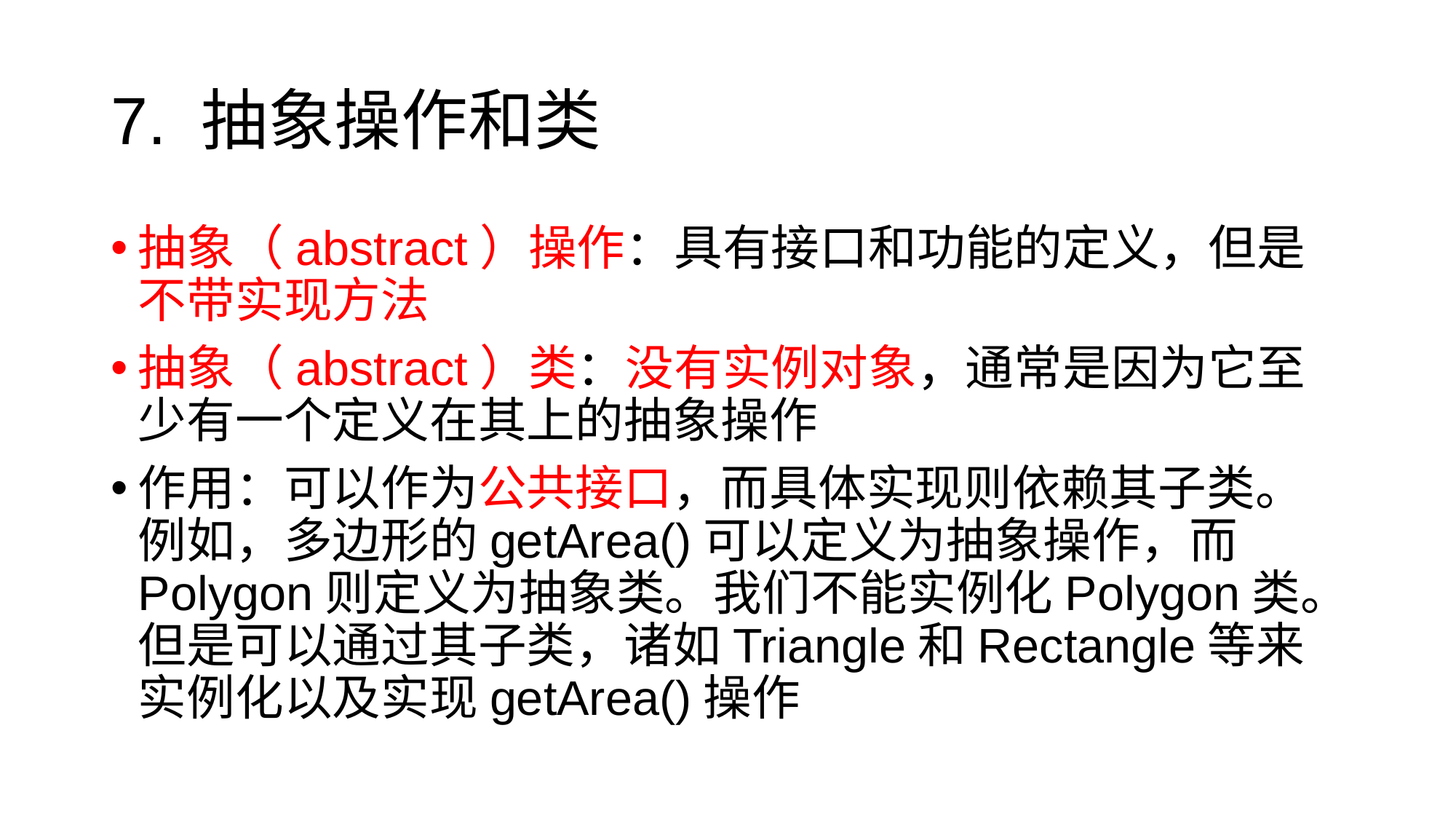

# 7. 抽象操作和类
抽象（abstract）操作：具有接口和功能的定义，但是不带实现方法
抽象（abstract）类：没有实例对象，通常是因为它至少有一个定义在其上的抽象操作
作用：可以作为公共接口，而具体实现则依赖其子类。例如，多边形的getArea()可以定义为抽象操作，而Polygon则定义为抽象类。我们不能实例化Polygon类。但是可以通过其子类，诸如Triangle和Rectangle等来实例化以及实现getArea()操作